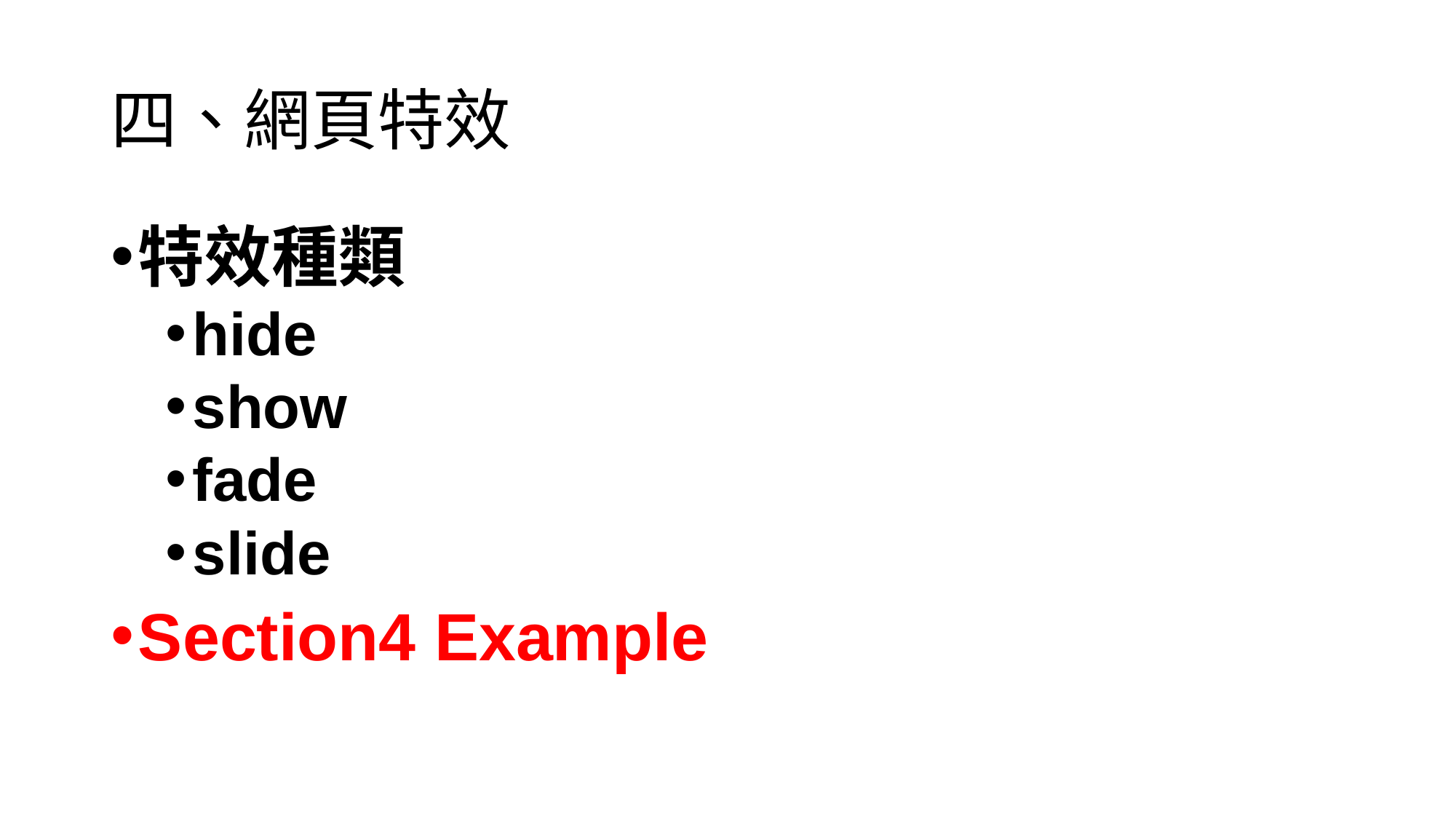

# 四、網頁特效
特效種類
hide
show
fade
slide
Section4 Example